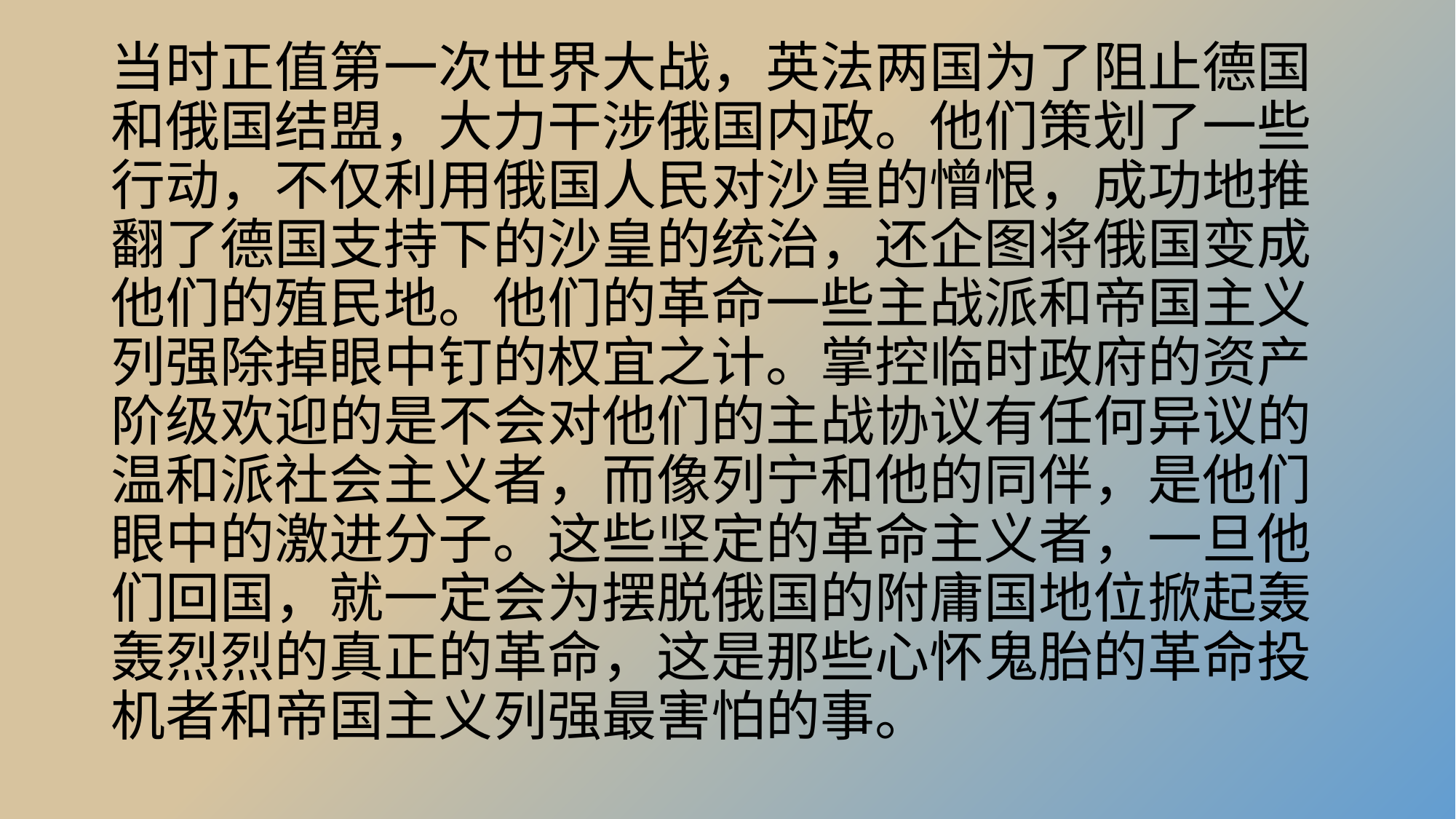

当时正值第一次世界大战，英法两国为了阻止德国和俄国结盟，大力干涉俄国内政。他们策划了一些行动，不仅利用俄国人民对沙皇的憎恨，成功地推翻了德国支持下的沙皇的统治，还企图将俄国变成他们的殖民地。他们的革命一些主战派和帝国主义列强除掉眼中钉的权宜之计。掌控临时政府的资产阶级欢迎的是不会对他们的主战协议有任何异议的温和派社会主义者，而像列宁和他的同伴，是他们眼中的激进分子。这些坚定的革命主义者，一旦他们回国，就一定会为摆脱俄国的附庸国地位掀起轰轰烈烈的真正的革命，这是那些心怀鬼胎的革命投机者和帝国主义列强最害怕的事。